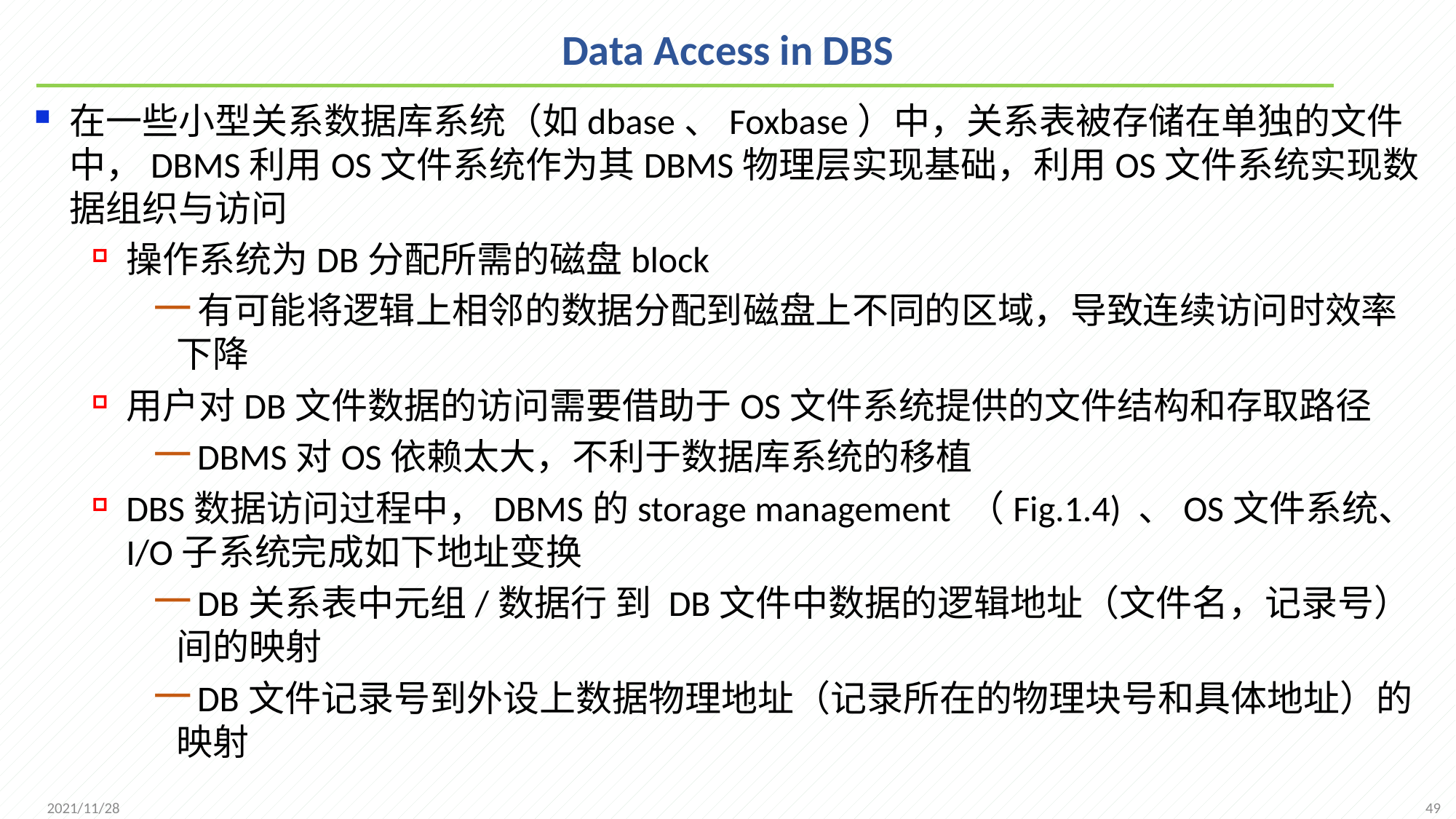

# Data Access in DBS
在一些小型关系数据库系统（如dbase、Foxbase）中，关系表被存储在单独的文件中，DBMS利用OS文件系统作为其DBMS物理层实现基础，利用OS文件系统实现数据组织与访问
操作系统为DB分配所需的磁盘block
有可能将逻辑上相邻的数据分配到磁盘上不同的区域，导致连续访问时效率下降
用户对DB文件数据的访问需要借助于OS文件系统提供的文件结构和存取路径
DBMS对OS依赖太大，不利于数据库系统的移植
DBS数据访问过程中，DBMS的storage management （Fig.1.4) 、OS文件系统、I/O子系统完成如下地址变换
DB关系表中元组/数据行 到 DB文件中数据的逻辑地址（文件名，记录号）间的映射
DB文件记录号到外设上数据物理地址（记录所在的物理块号和具体地址）的映射

49
2021/11/28